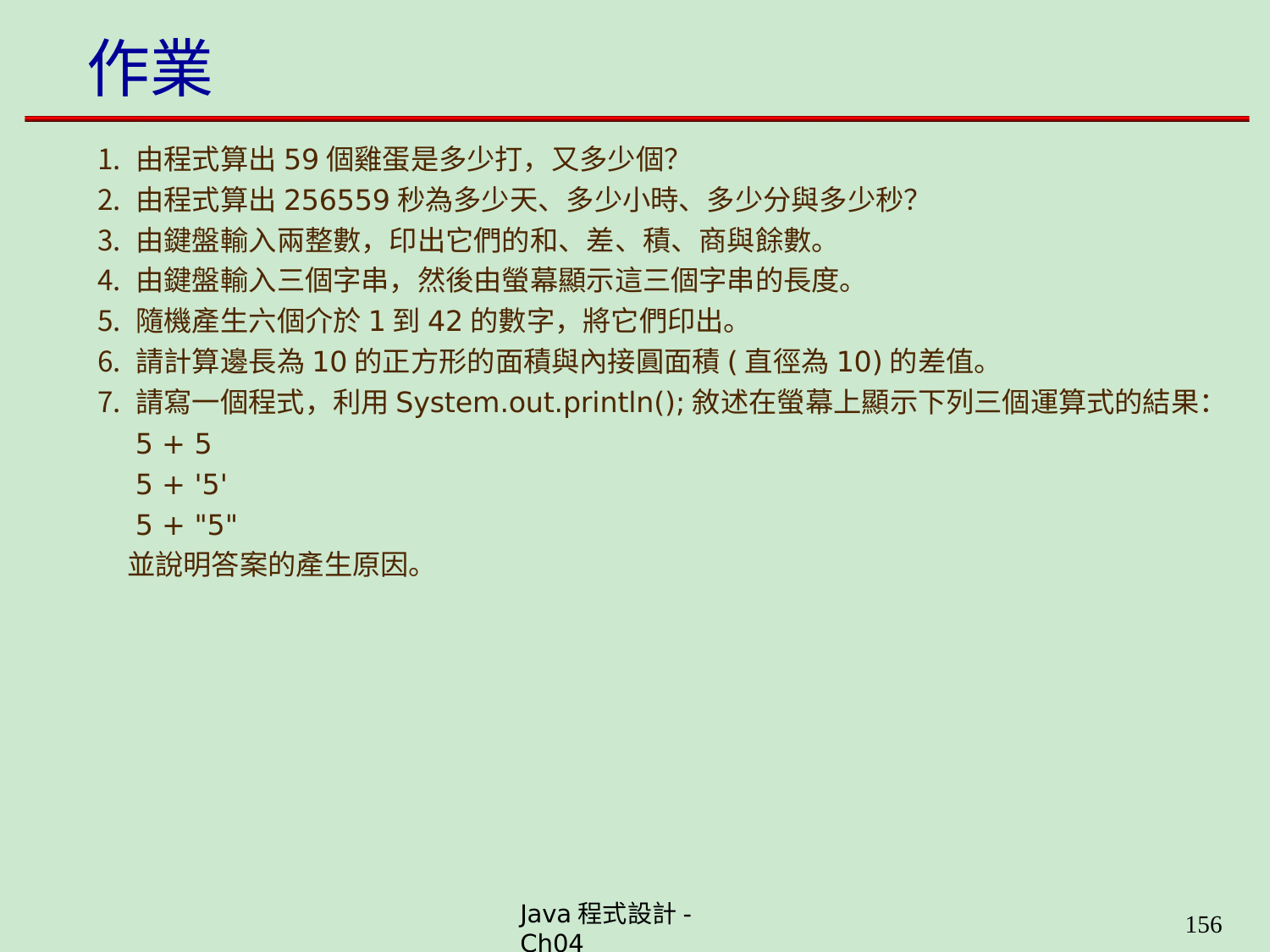

# 作業
由程式算出59個雞蛋是多少打，又多少個？
由程式算出256559秒為多少天、多少小時、多少分與多少秒？
由鍵盤輸入兩整數，印出它們的和、差、積、商與餘數。
由鍵盤輸入三個字串，然後由螢幕顯示這三個字串的長度。
隨機產生六個介於1到42的數字，將它們印出。
請計算邊長為10的正方形的面積與內接圓面積(直徑為10)的差值。
請寫一個程式，利用System.out.println();敘述在螢幕上顯示下列三個運算式的結果：
5 + 5
5 + '5'
5 + "5"
並說明答案的產生原因。
Java程式設計-Ch04
156